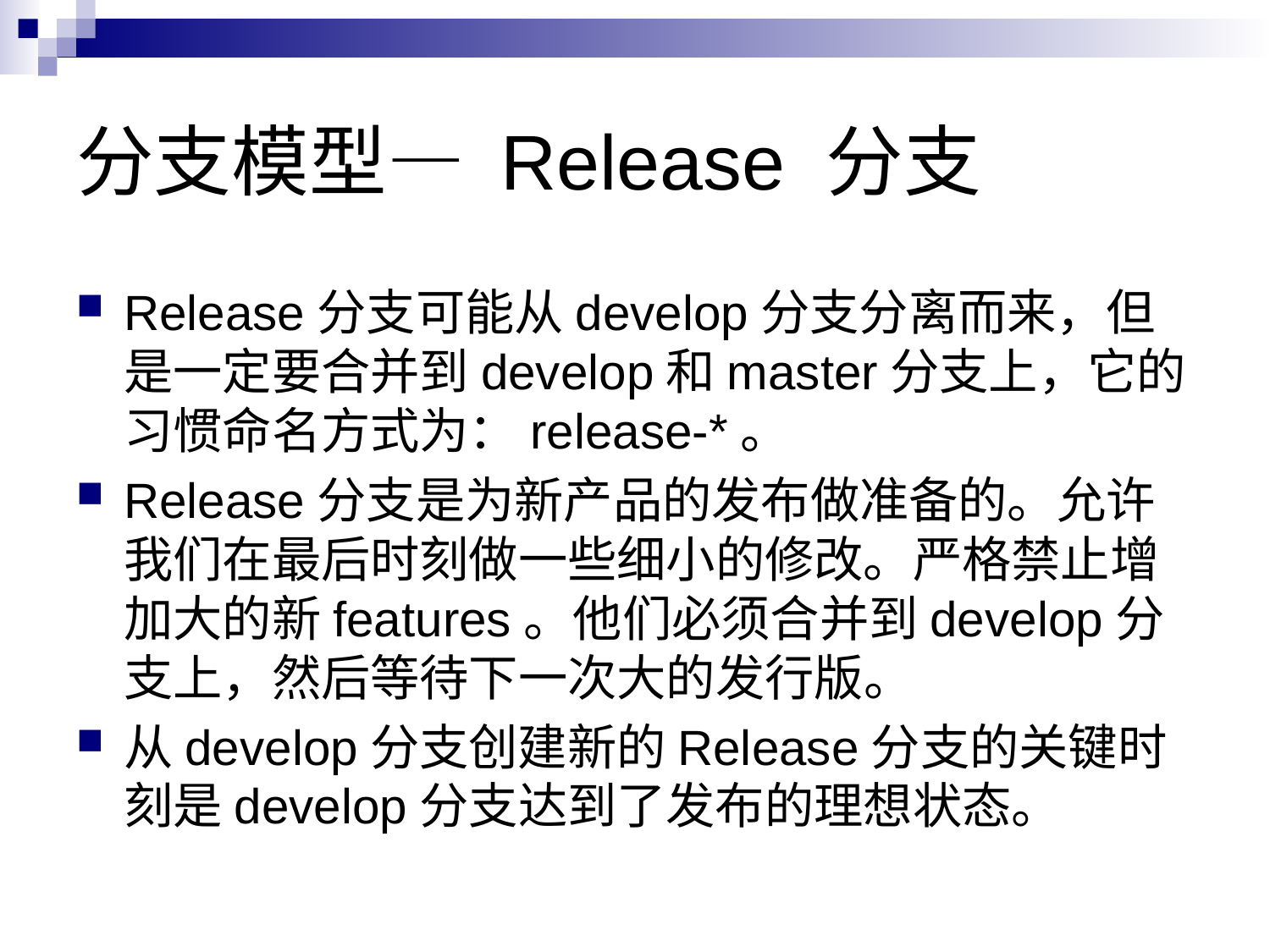

# 分支模型— Release 分支
Release分支可能从develop分支分离而来，但是一定要合并到develop和master分支上，它的习惯命名方式为：release-*。
Release分支是为新产品的发布做准备的。允许我们在最后时刻做一些细小的修改。严格禁止增加大的新features。他们必须合并到develop分支上，然后等待下一次大的发行版。
从develop分支创建新的Release分支的关键时刻是develop分支达到了发布的理想状态。